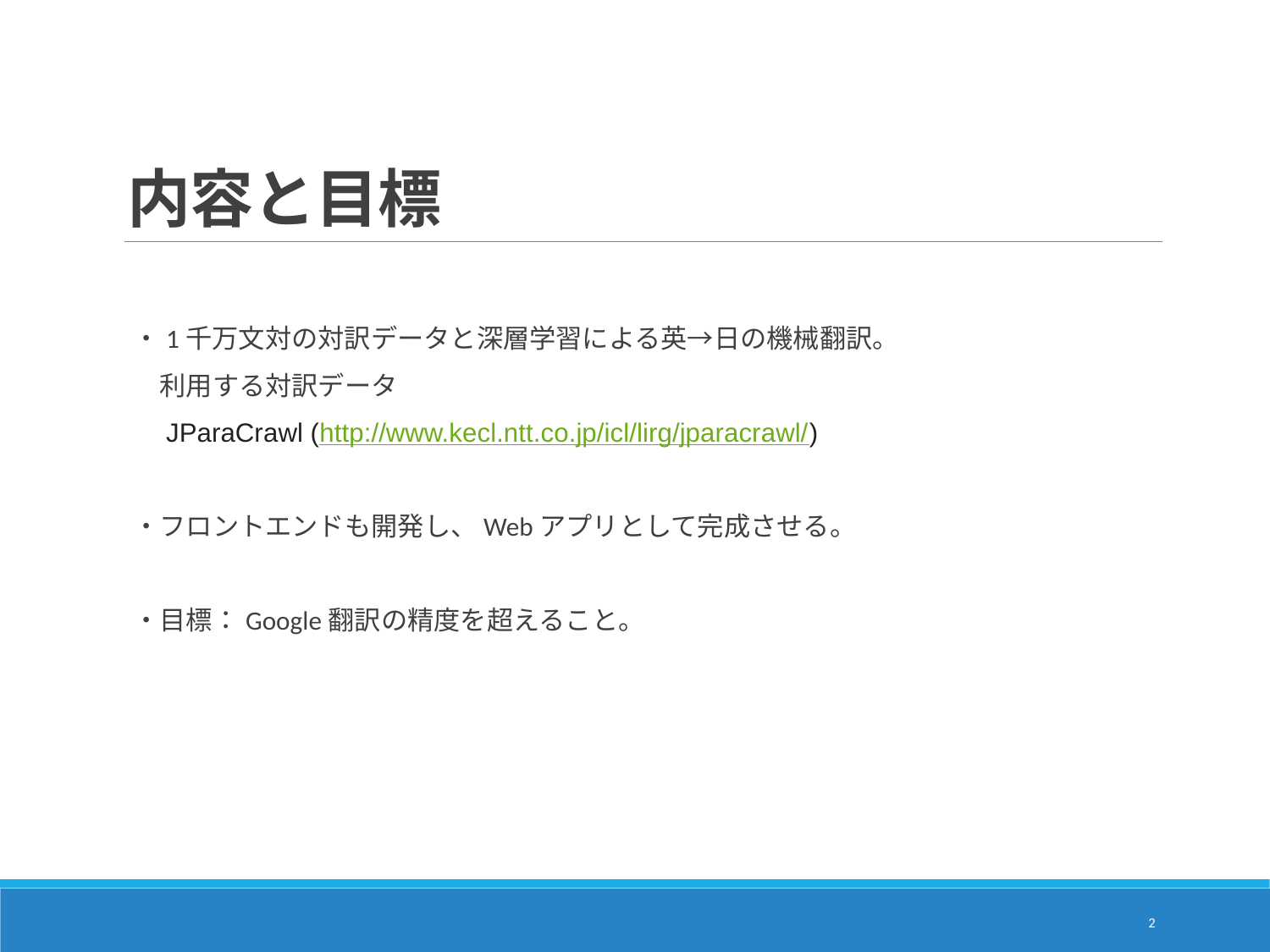

# 内容と目標
・1千万文対の対訳データと深層学習による英→日の機械翻訳。
　利用する対訳データ
　JParaCrawl (http://www.kecl.ntt.co.jp/icl/lirg/jparacrawl/)

・フロントエンドも開発し、Webアプリとして完成させる。

・目標：Google翻訳の精度を超えること。
2